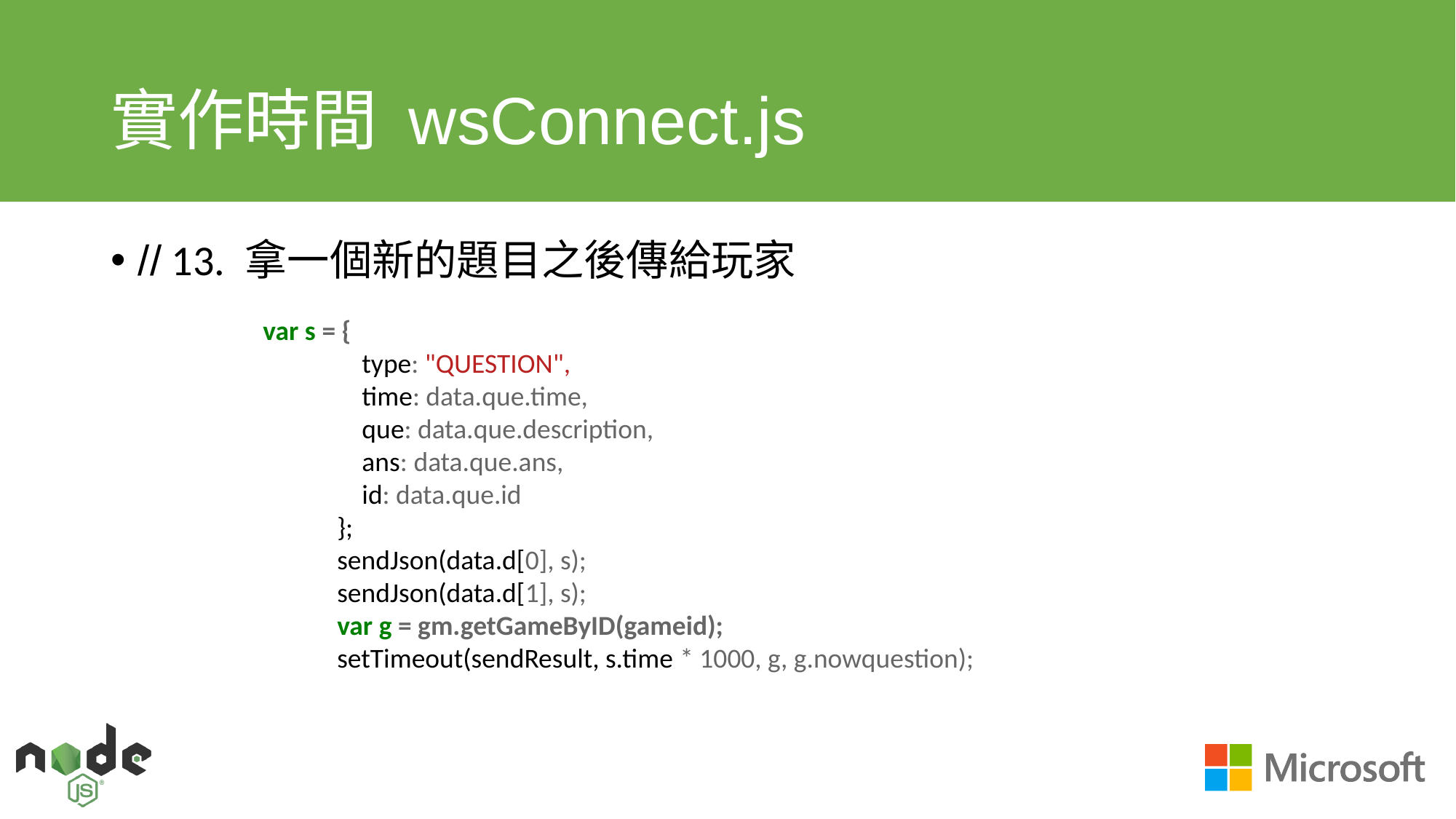

# 實作時間 wsConnect.js
// 13. 拿一個新的題目之後傳給玩家
var s = {
                type: "QUESTION",
                time: data.que.time,
                que: data.que.description,
                ans: data.que.ans,
                id: data.que.id
            };
            sendJson(data.d[0], s);
            sendJson(data.d[1], s);
            var g = gm.getGameByID(gameid);
            setTimeout(sendResult, s.time * 1000, g, g.nowquestion);